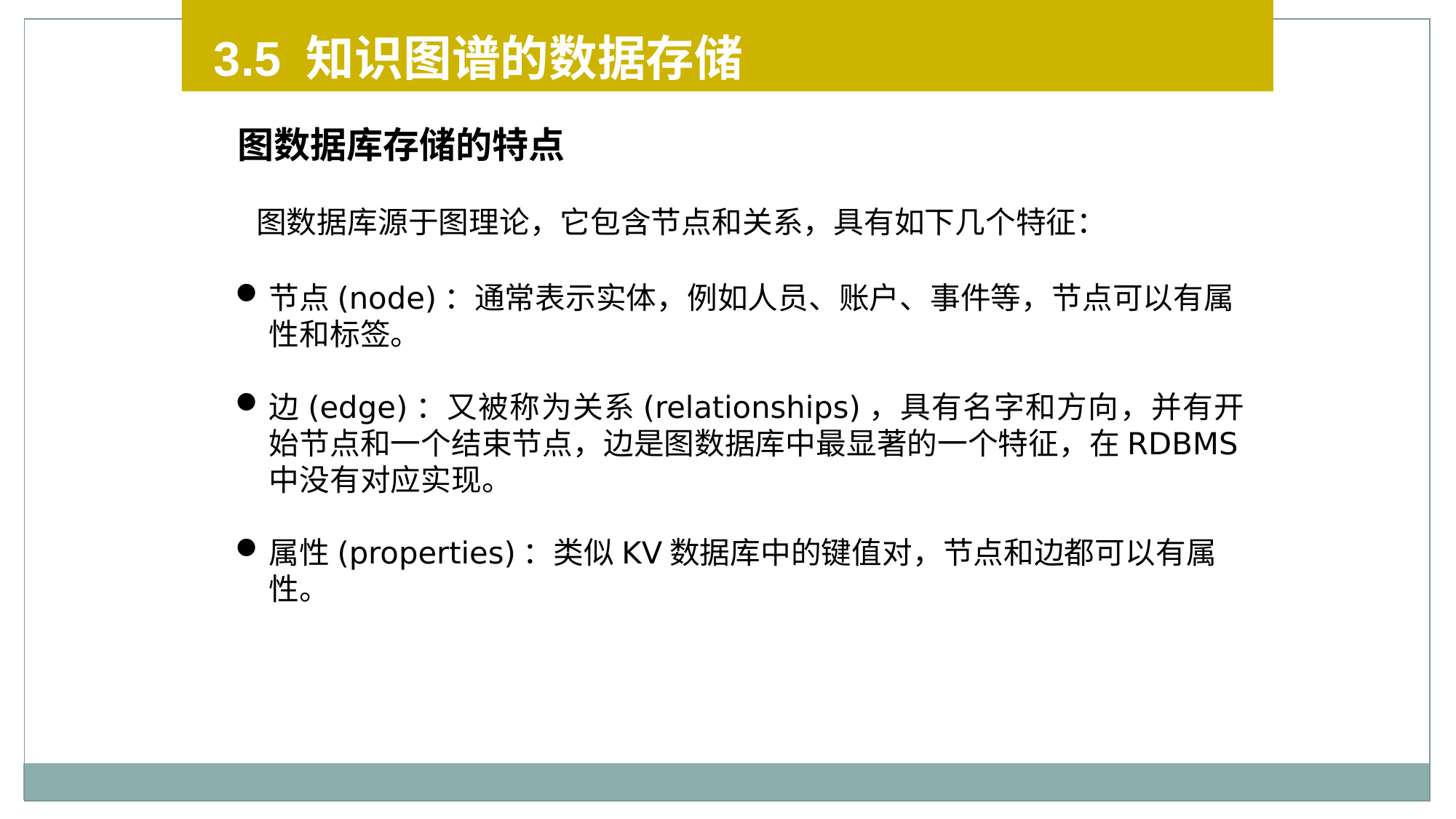

3.5 知识图谱的数据存储
图数据库存储的特点
图数据库源于图理论，它包含节点和关系，具有如下几个特征：
节点(node)：通常表示实体，例如人员、账户、事件等，节点可以有属性和标签。

边(edge)：又被称为关系(relationships)，具有名字和方向，并有开始节点和一个结束节点，边是图数据库中最显著的一个特征，在RDBMS中没有对应实现。

属性(properties)：类似KV数据库中的键值对，节点和边都可以有属性。